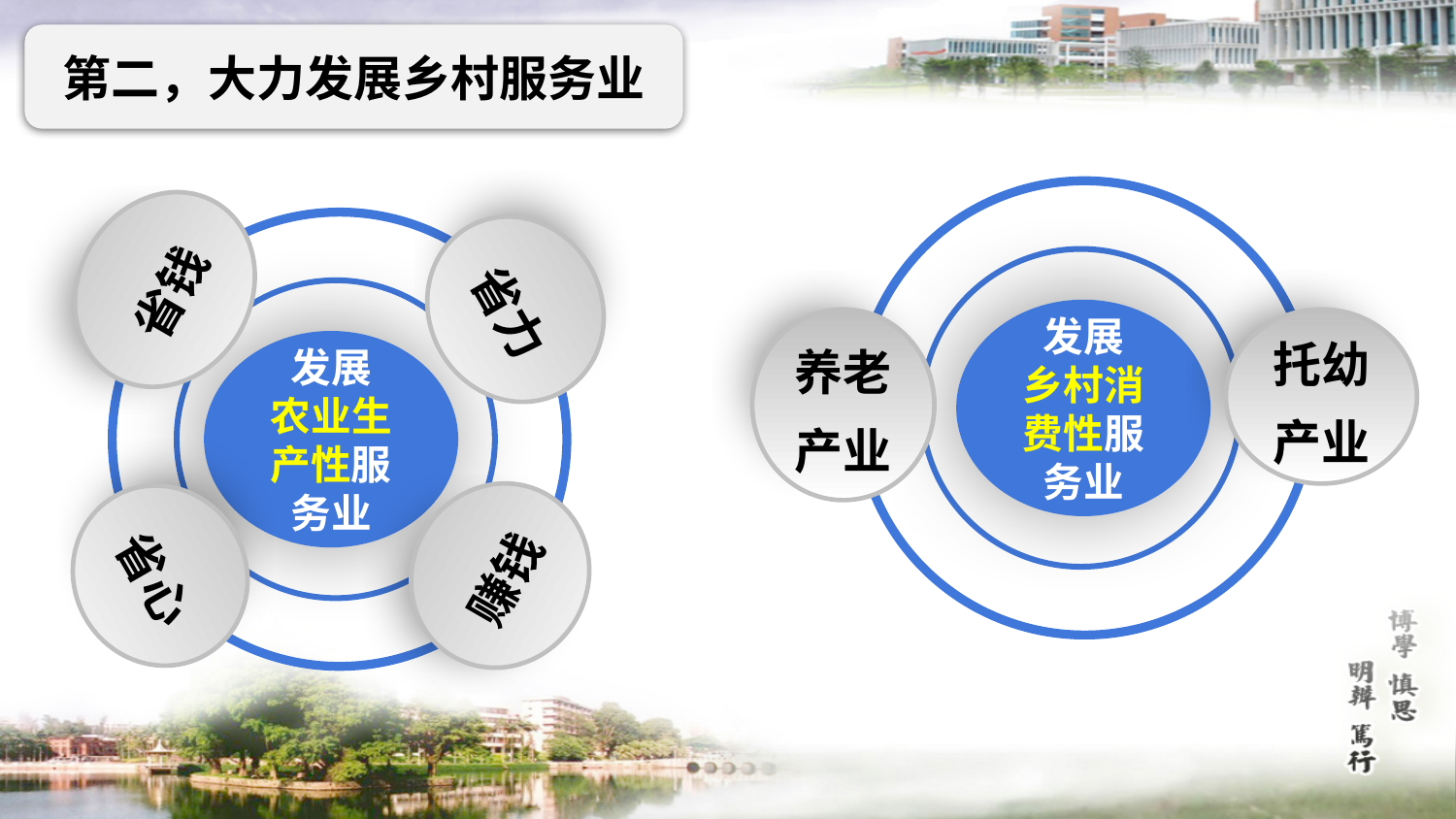

第二，大力发展乡村服务业

发展
乡村消费性服务业
省钱

发展
农业生产性服务业
省力
养老
产业
托幼
产业
赚钱
省心